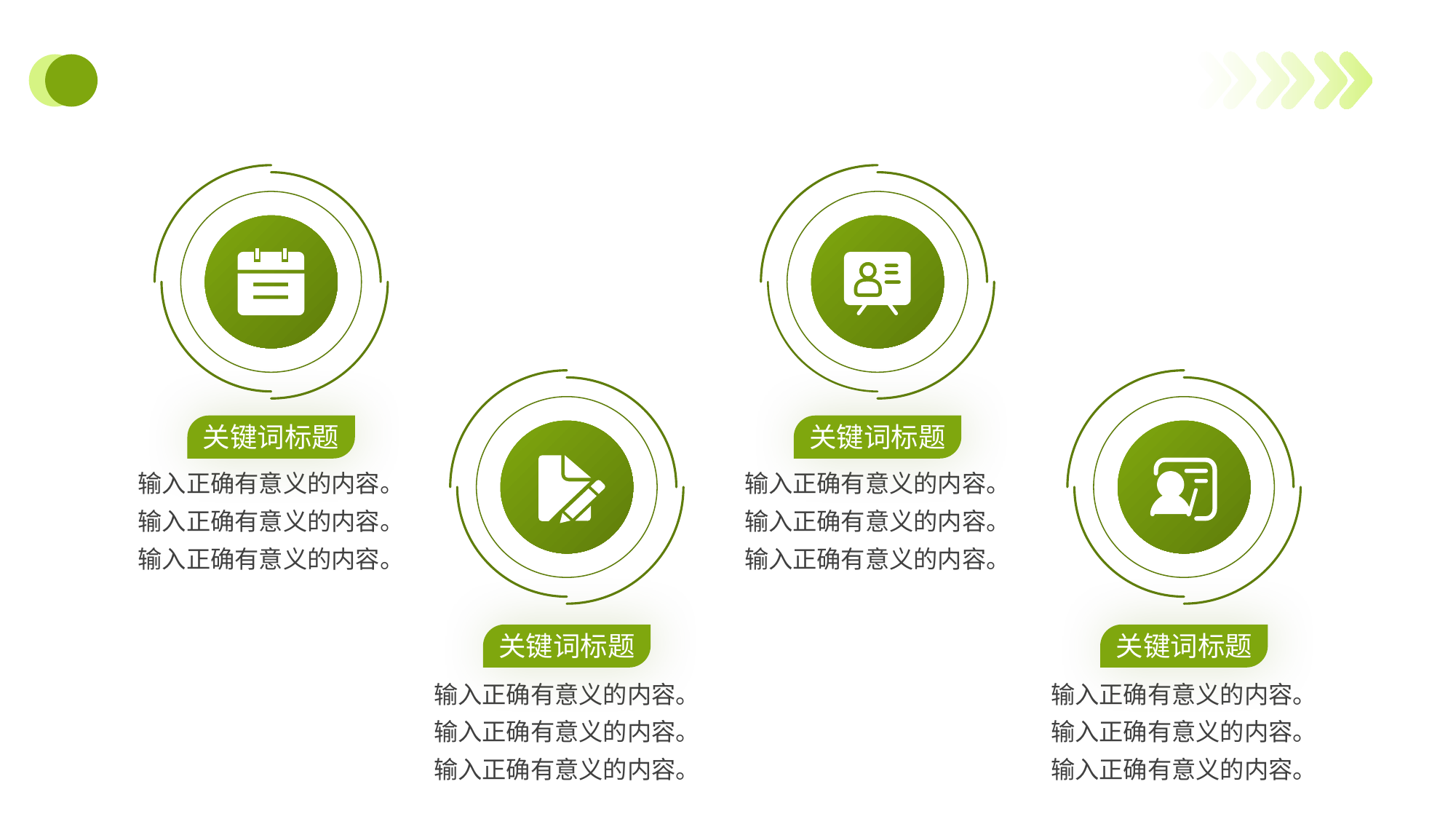

#

关键词标题

关键词标题

输入正确有意义的内容。输入正确有意义的内容。输入正确有意义的内容。
输入正确有意义的内容。输入正确有意义的内容。输入正确有意义的内容。
关键词标题

关键词标题

输入正确有意义的内容。输入正确有意义的内容。输入正确有意义的内容。
输入正确有意义的内容。输入正确有意义的内容。输入正确有意义的内容。